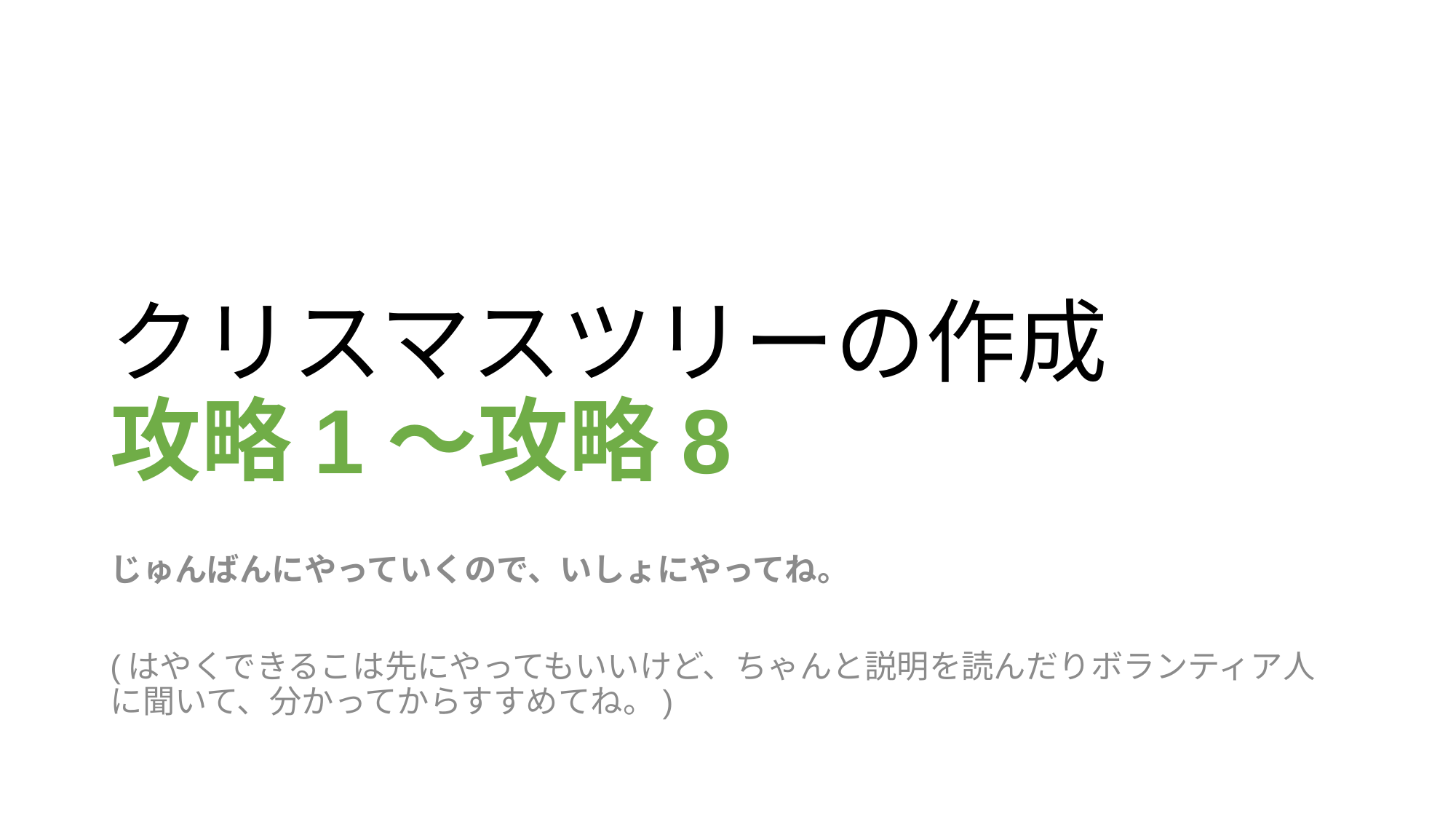

# クリスマスツリーの作成 攻略1～攻略8
じゅんばんにやっていくので、いしょにやってね。

(はやくできるこは先にやってもいいけど、ちゃんと説明を読んだりボランティア人に聞いて、分かってからすすめてね。)